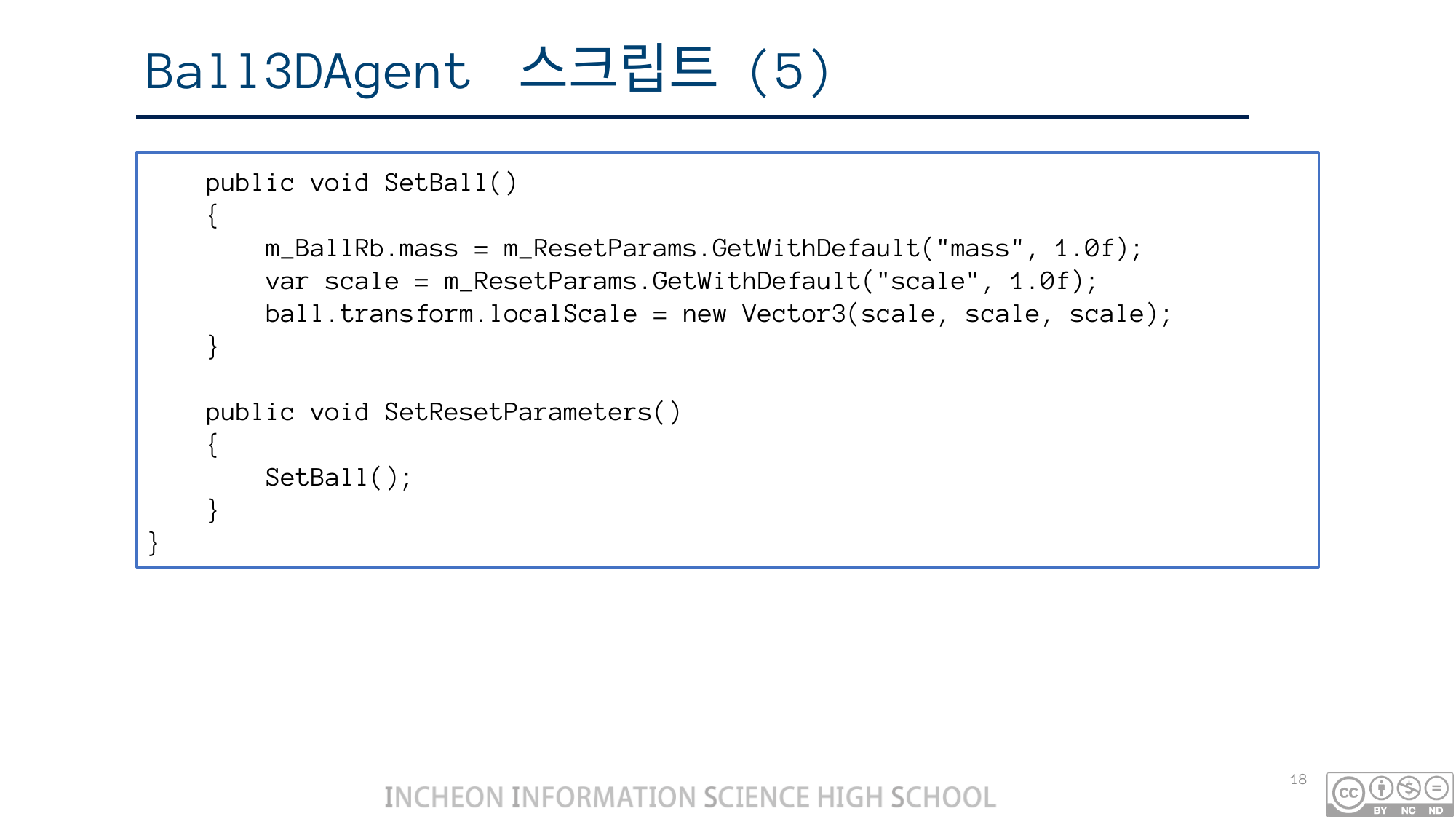

# Ball3DAgent 스크립트 (5)
    public void SetBall()
    {
        m_BallRb.mass = m_ResetParams.GetWithDefault("mass", 1.0f);
        var scale = m_ResetParams.GetWithDefault("scale", 1.0f);
        ball.transform.localScale = new Vector3(scale, scale, scale);
    }

    public void SetResetParameters()
    {
        SetBall();
    }
}
18